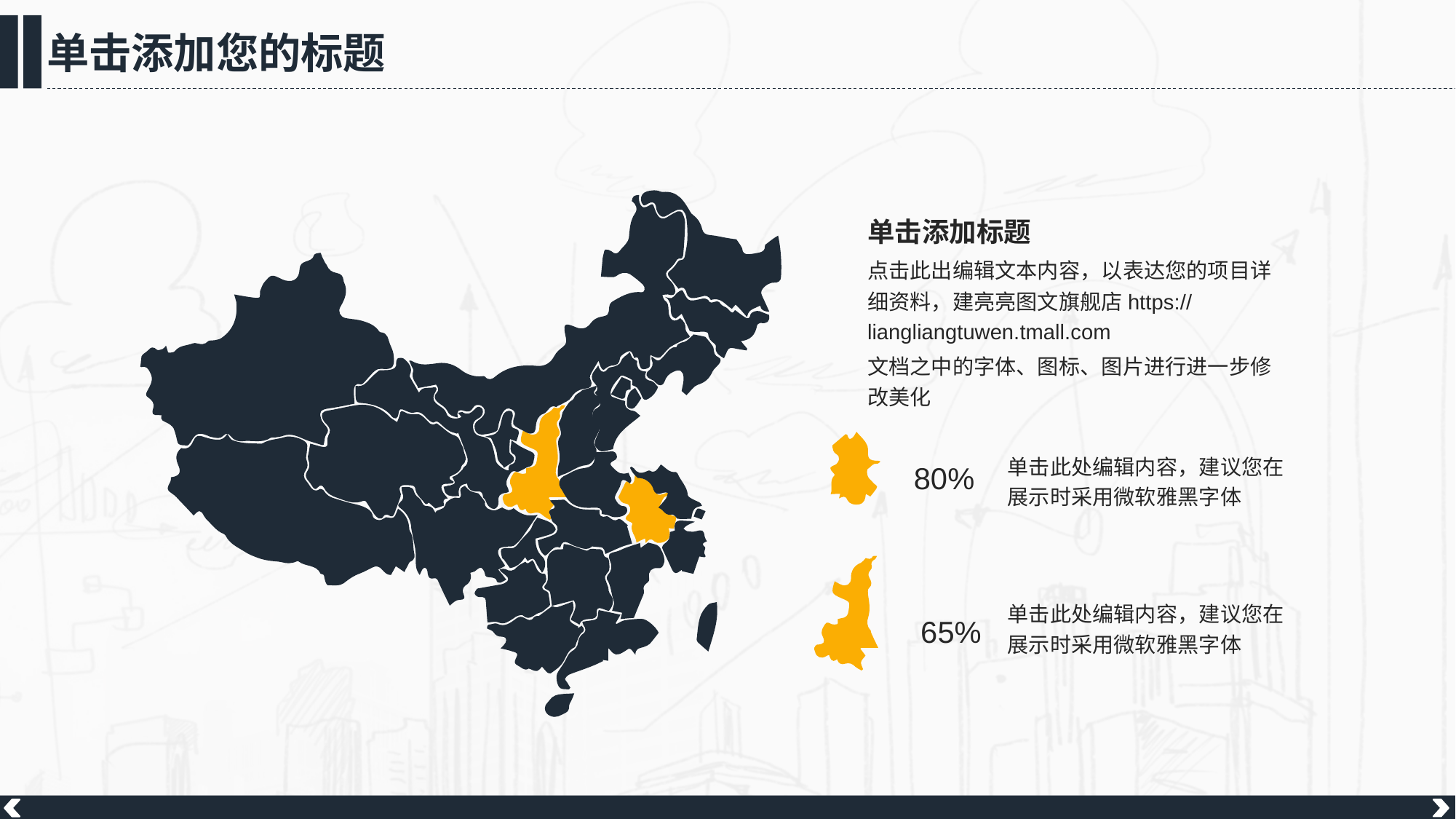

单击添加标题
点击此出编辑文本内容，以表达您的项目详细资料，建亮亮图文旗舰店https://liangliangtuwen.tmall.com
文档之中的字体、图标、图片进行进一步修改美化

单击此处编辑内容，建议您在展示时采用微软雅黑字体
80%

单击此处编辑内容，建议您在展示时采用微软雅黑字体
65%